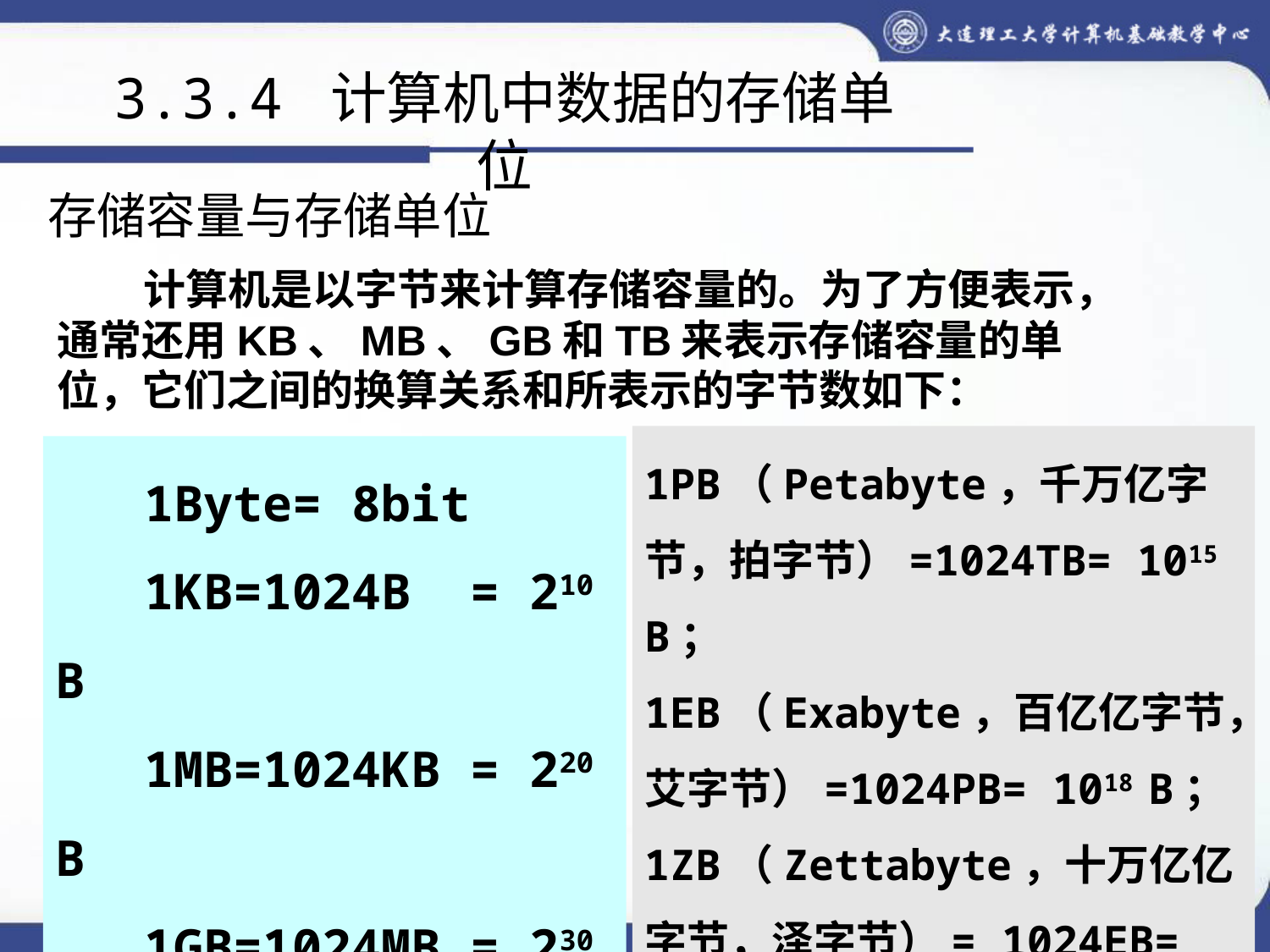

3.3.4 计算机中数据的存储单位
# 存储容量与存储单位
        计算机是以字节来计算存储容量的。为了方便表示，通常还用KB、MB、GB和TB来表示存储容量的单位，它们之间的换算关系和所表示的字节数如下：
1PB（Petabyte，千万亿字节，拍字节）=1024TB= 1015 B；
1EB（Exabyte，百亿亿字节，艾字节）=1024PB= 1018 B；
1ZB（Zettabyte，十万亿亿字节，泽字节）= 1024EB= 1021 B
   1Byte= 8bit
   1KB=1024B  = 210 B
   1MB=1024KB = 220 B
   1GB=1024MB = 230 B
   1TB=1024GB = 240 B